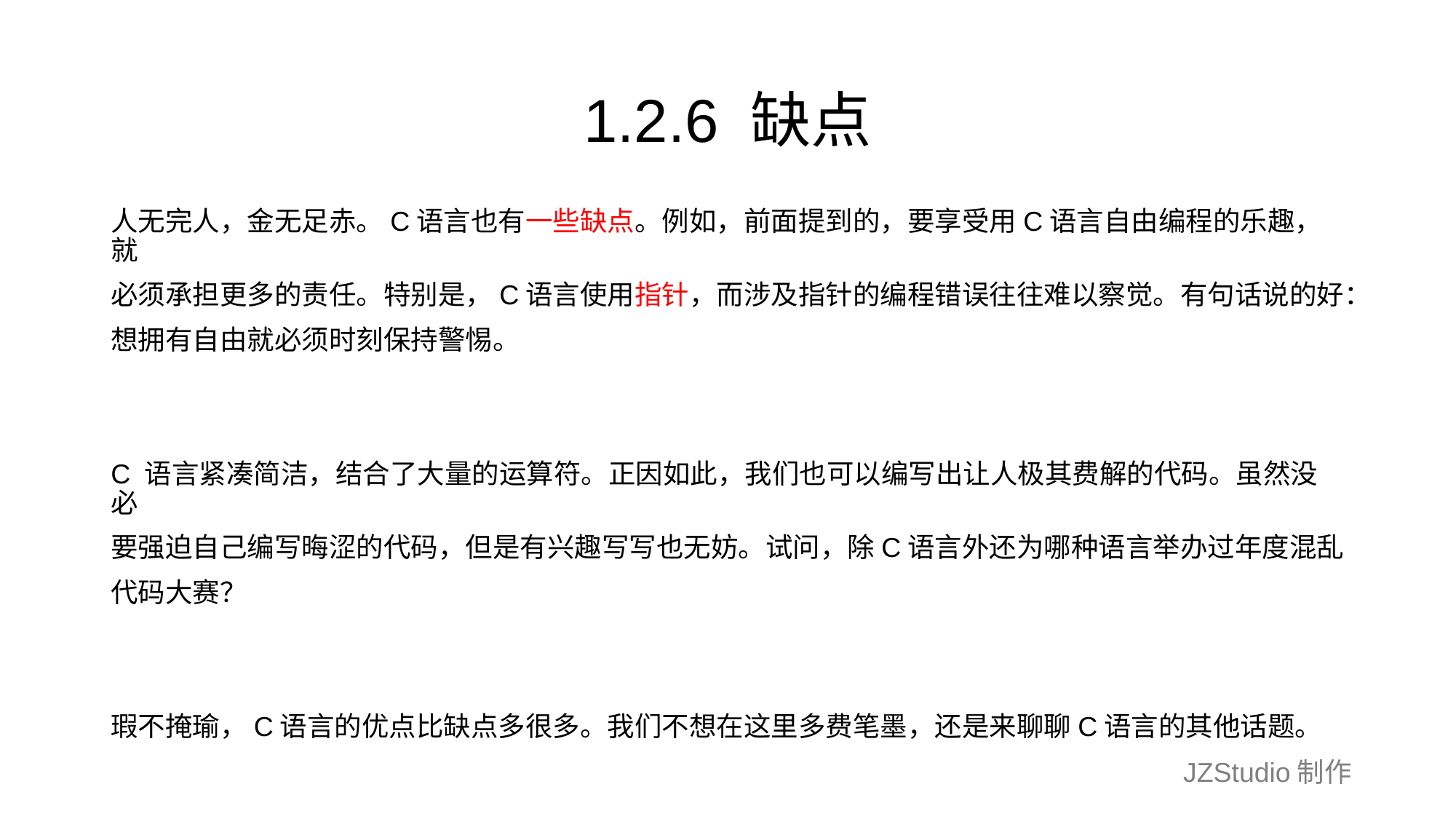

# 1.2.6 缺点
人无完人，金无足赤。C语言也有一些缺点。例如，前面提到的，要享受用C语言自由编程的乐趣，就
必须承担更多的责任。特别是，C语言使用指针，而涉及指针的编程错误往往难以察觉。有句话说的好：
想拥有自由就必须时刻保持警惕。

C 语言紧凑简洁，结合了大量的运算符。正因如此，我们也可以编写出让人极其费解的代码。虽然没必
要强迫自己编写晦涩的代码，但是有兴趣写写也无妨。试问，除C语言外还为哪种语言举办过年度混乱
代码大赛？

瑕不掩瑜，C语言的优点比缺点多很多。我们不想在这里多费笔墨，还是来聊聊C语言的其他话题。